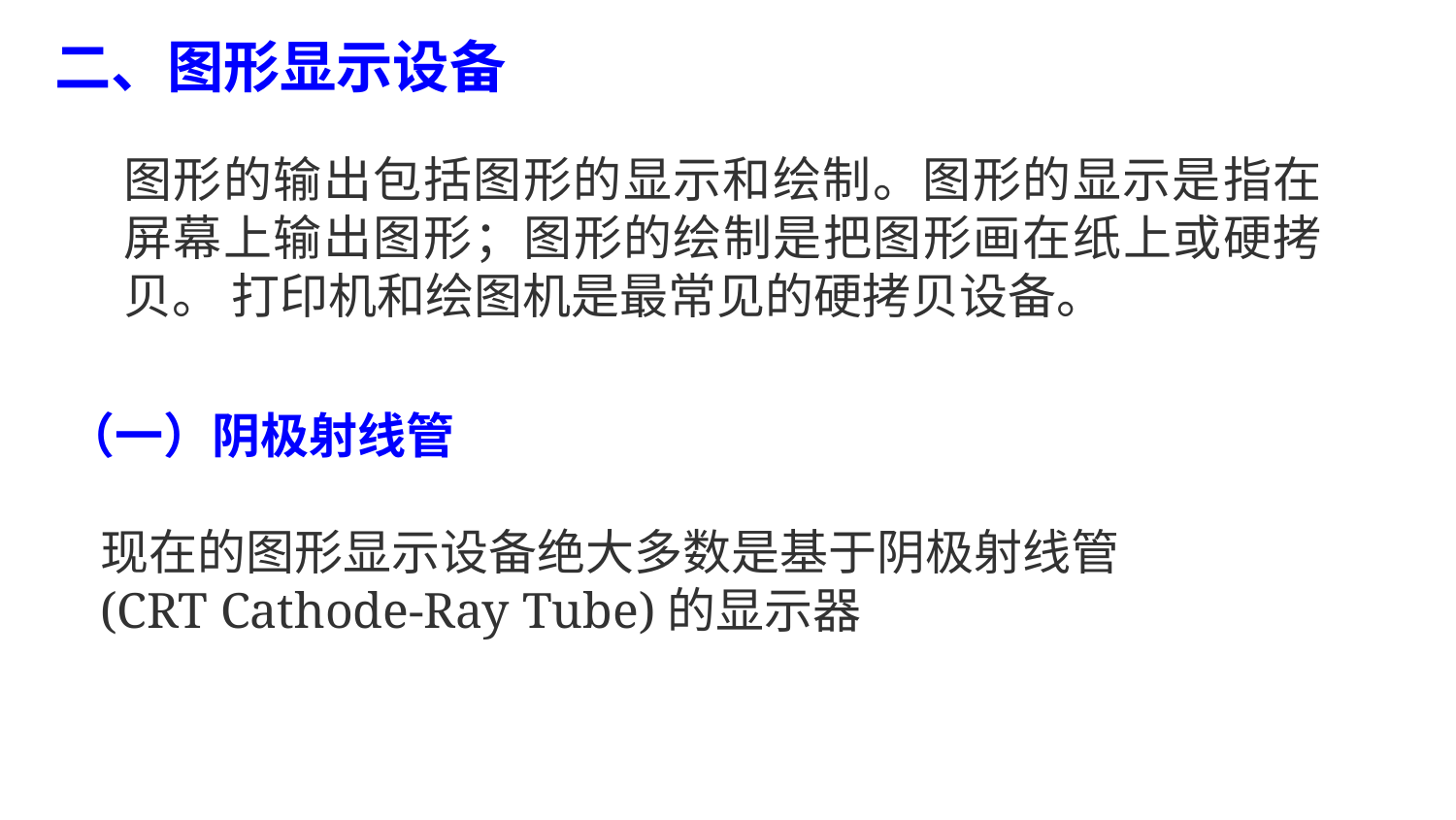

# 二、图形显示设备
图形的输出包括图形的显示和绘制。图形的显示是指在屏幕上输出图形；图形的绘制是把图形画在纸上或硬拷贝。 打印机和绘图机是最常见的硬拷贝设备。

（一）阴极射线管

现在的图形显示设备绝大多数是基于阴极射线管(CRT Cathode-Ray Tube)的显示器